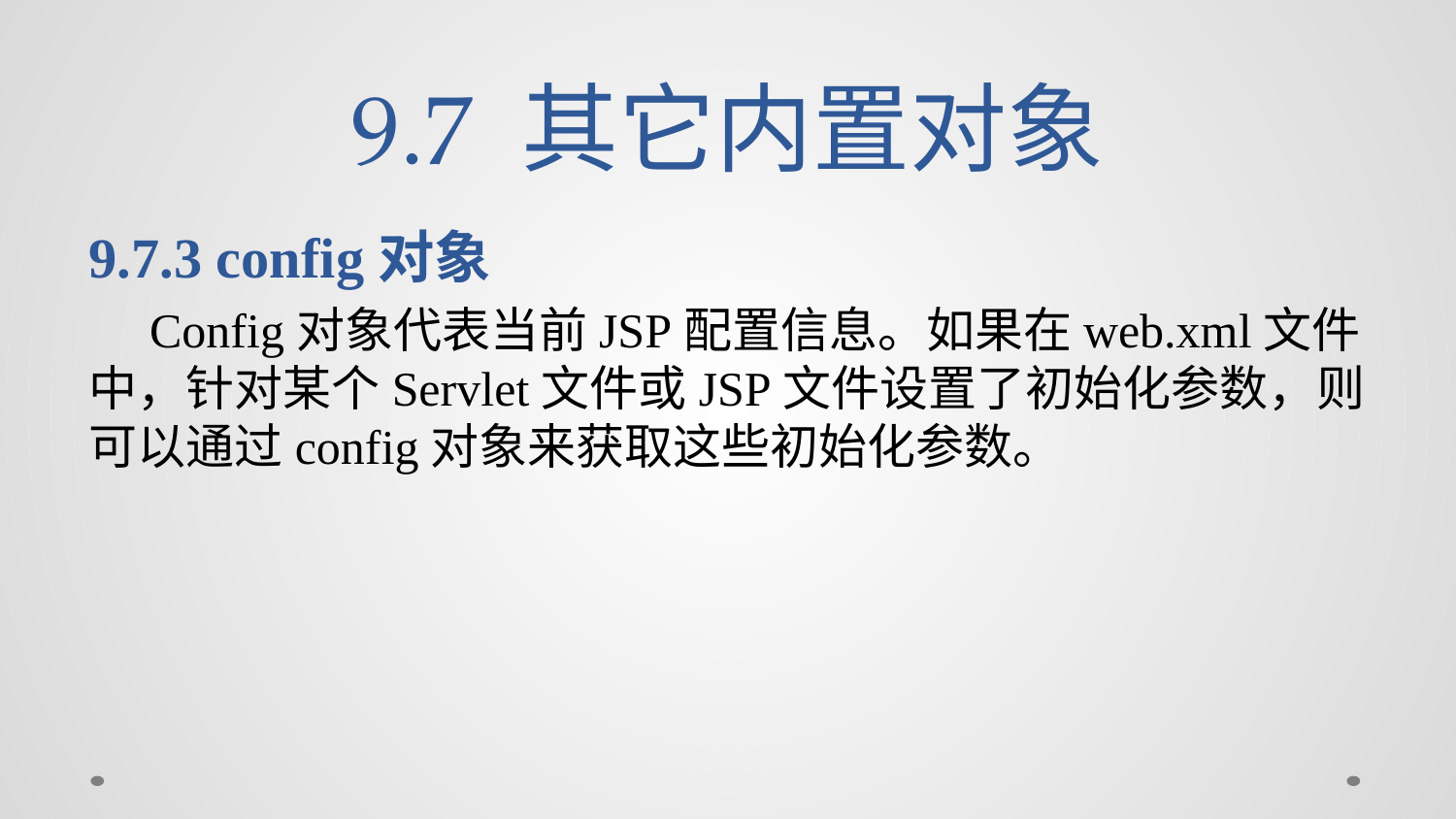

# 9.7 其它内置对象
9.7.3 config对象
     Config对象代表当前JSP配置信息。如果在web.xml文件中，针对某个Servlet文件或JSP文件设置了初始化参数，则可以通过config对象来获取这些初始化参数。